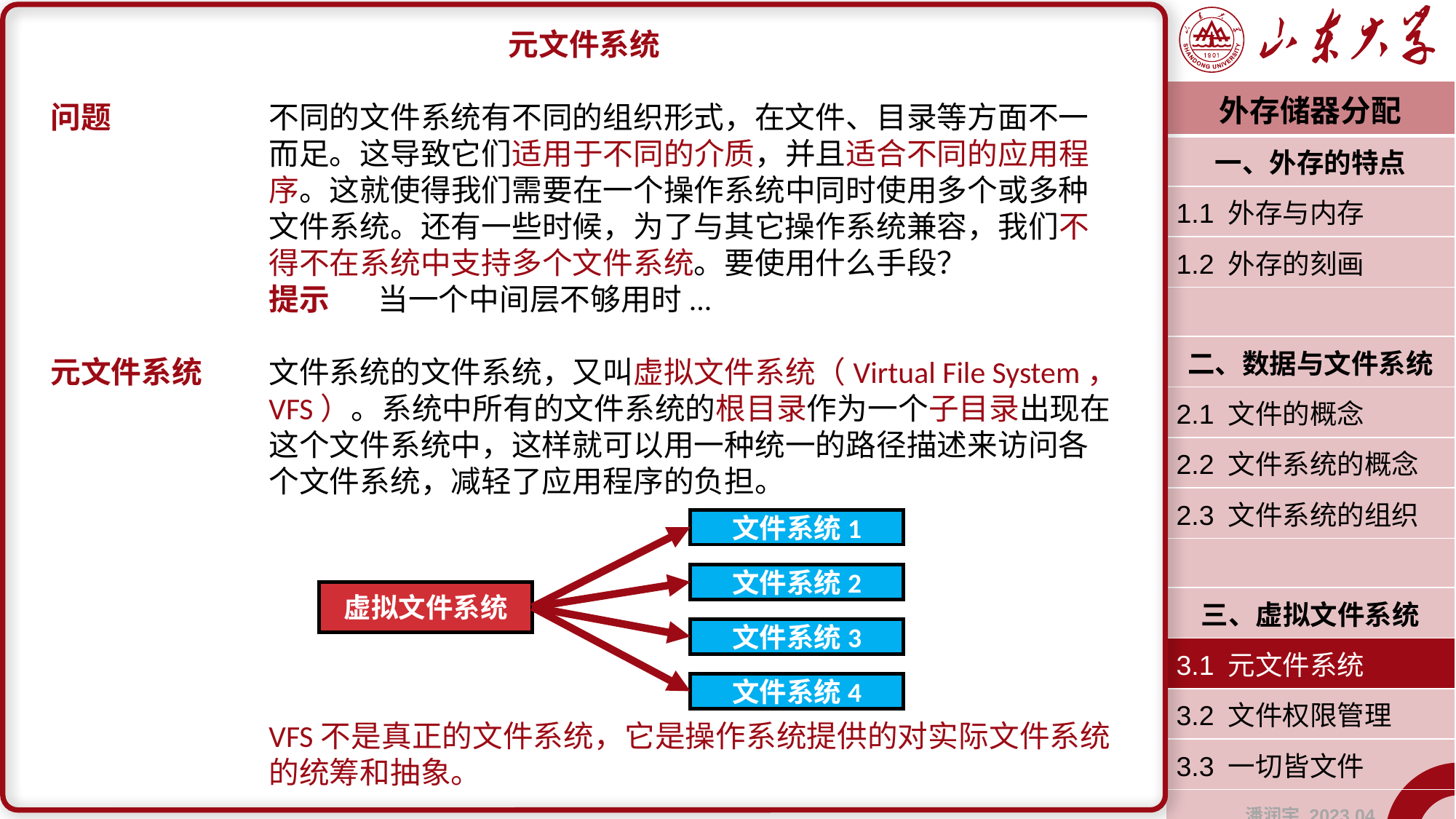

元文件系统

问题		不同的文件系统有不同的组织形式，在文件、目录等方面不一		而足。这导致它们适用于不同的介质，并且适合不同的应用程		序。这就使得我们需要在一个操作系统中同时使用多个或多种		文件系统。还有一些时候，为了与其它操作系统兼容，我们不		得不在系统中支持多个文件系统。要使用什么手段？
		提示	当一个中间层不够用时...

元文件系统	文件系统的文件系统，又叫虚拟文件系统（Virtual File System，		VFS）。系统中所有的文件系统的根目录作为一个子目录出现在		这个文件系统中，这样就可以用一种统一的路径描述来访问各		个文件系统，减轻了应用程序的负担。

		VFS不是真正的文件系统，它是操作系统提供的对实际文件系统		的统筹和抽象。
| 外存储器分配 |
| --- |
| 一、外存的特点 |
| 1.1 外存与内存 |
| 1.2 外存的刻画 |
|  |
| 二、数据与文件系统 |
| 2.1 文件的概念 |
| 2.2 文件系统的概念 |
| 2.3 文件系统的组织 |
|  |
| 三、虚拟文件系统 |
| 3.1 元文件系统 |
| 3.2 文件权限管理 |
| 3.3 一切皆文件 |
| 潘润宇 2023.04 |
文件系统1
文件系统2
虚拟文件系统
文件系统3
文件系统4